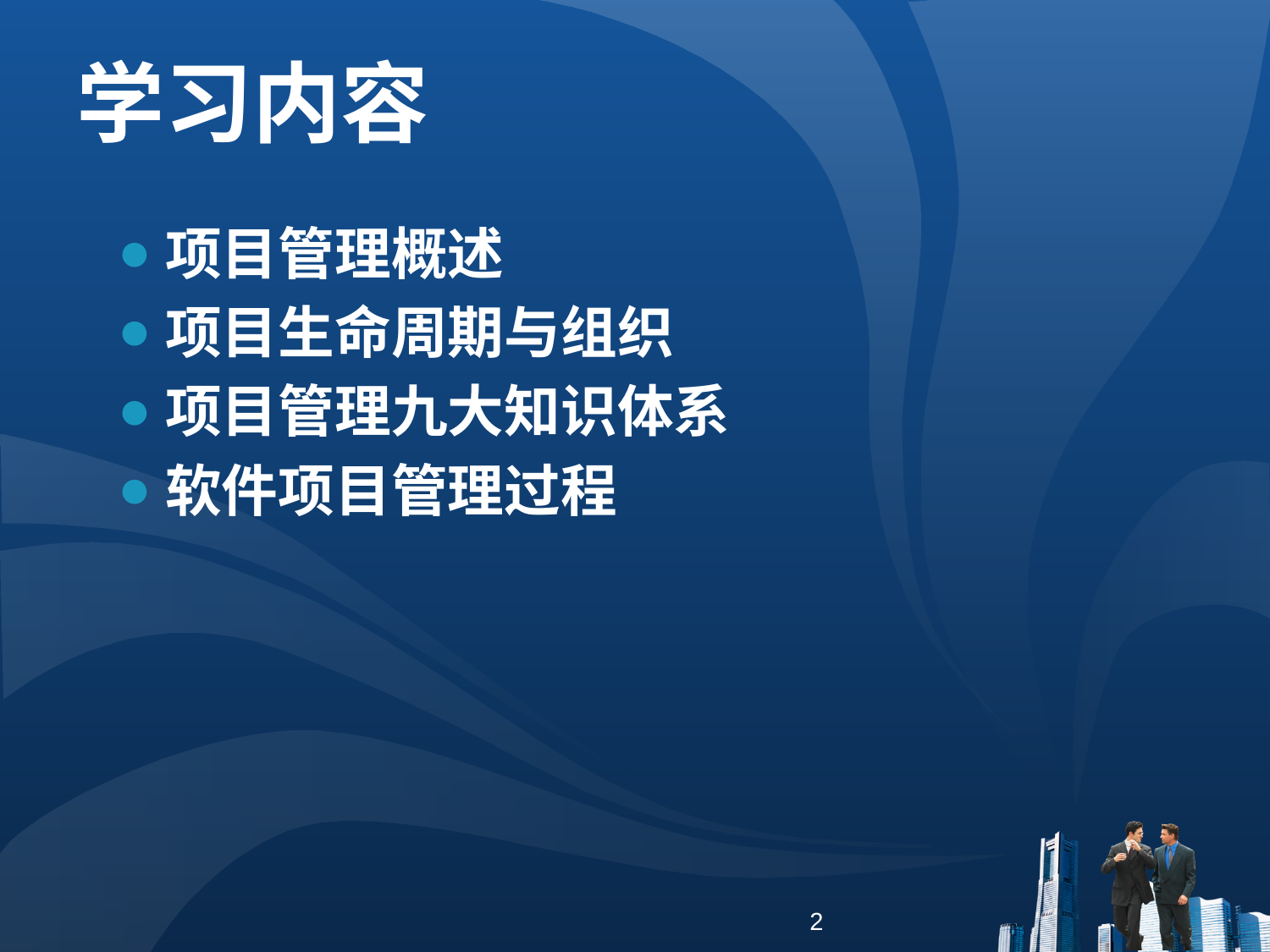

# 学习内容
项目管理概述
项目生命周期与组织
项目管理九大知识体系
软件项目管理过程
2